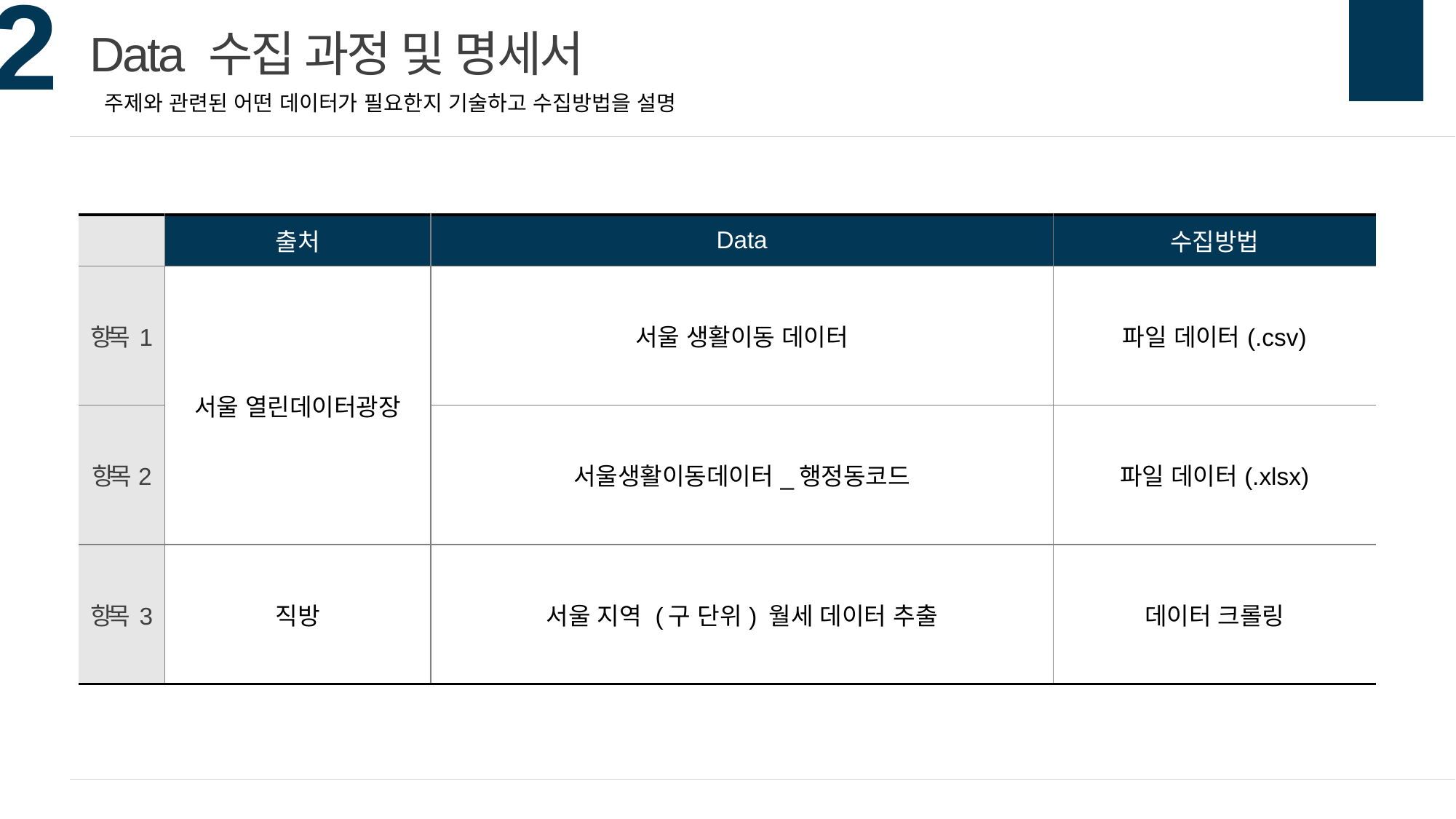

Data 수집 과정 및 명세서
주제와 관련된 어떤 데이터가 필요한지 기술하고 수집방법을 설명
|  | 출처 | Data | 수집방법 |
| --- | --- | --- | --- |
| 항목 1 | 서울 열린데이터광장 | 서울 생활이동 데이터 | 파일 데이터(.csv) |
| 항목2 |  | 서울생활이동데이터\_행정동코드 | 파일 데이터(.xlsx) |
| 항목 3 | 직방 | 서울 지역 (구 단위) 월세 데이터 추출 | 데이터 크롤링 |